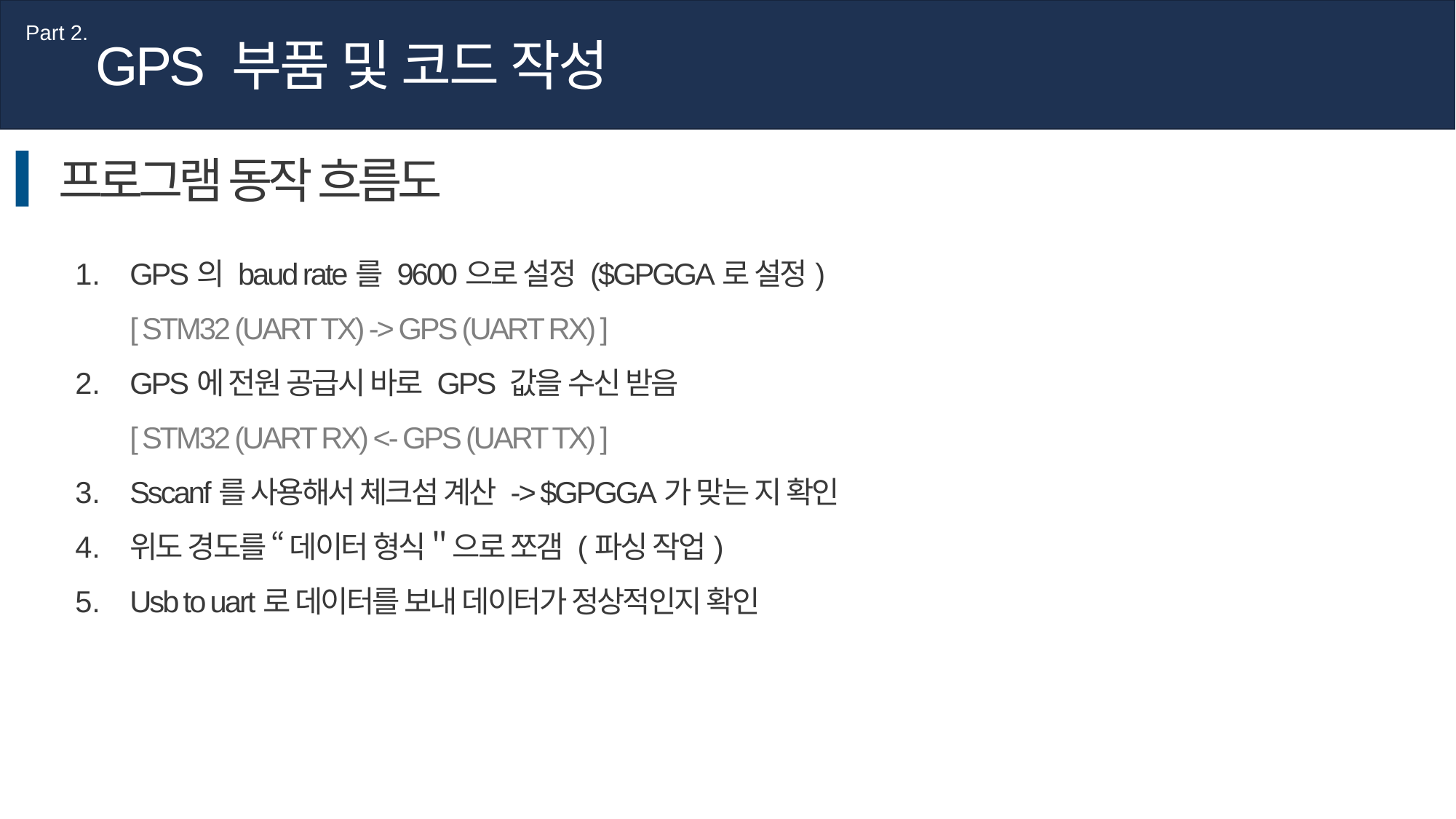

Part 2.
GPS 부품 및 코드 작성
 프로그램 동작 흐름도

GPS의 baud rate를 9600으로 설정 ($GPGGA로 설정)
[ STM32 (UART TX) -> GPS (UART RX) ]
GPS에 전원 공급시 바로 GPS 값을 수신 받음
[ STM32 (UART RX) <- GPS (UART TX) ]
Sscanf를 사용해서 체크섬 계산 -> $GPGGA가 맞는 지 확인
위도 경도를 “ 데이터 형식＂으로 쪼갬 (파싱 작업)
Usb to uart로 데이터를 보내 데이터가 정상적인지 확인